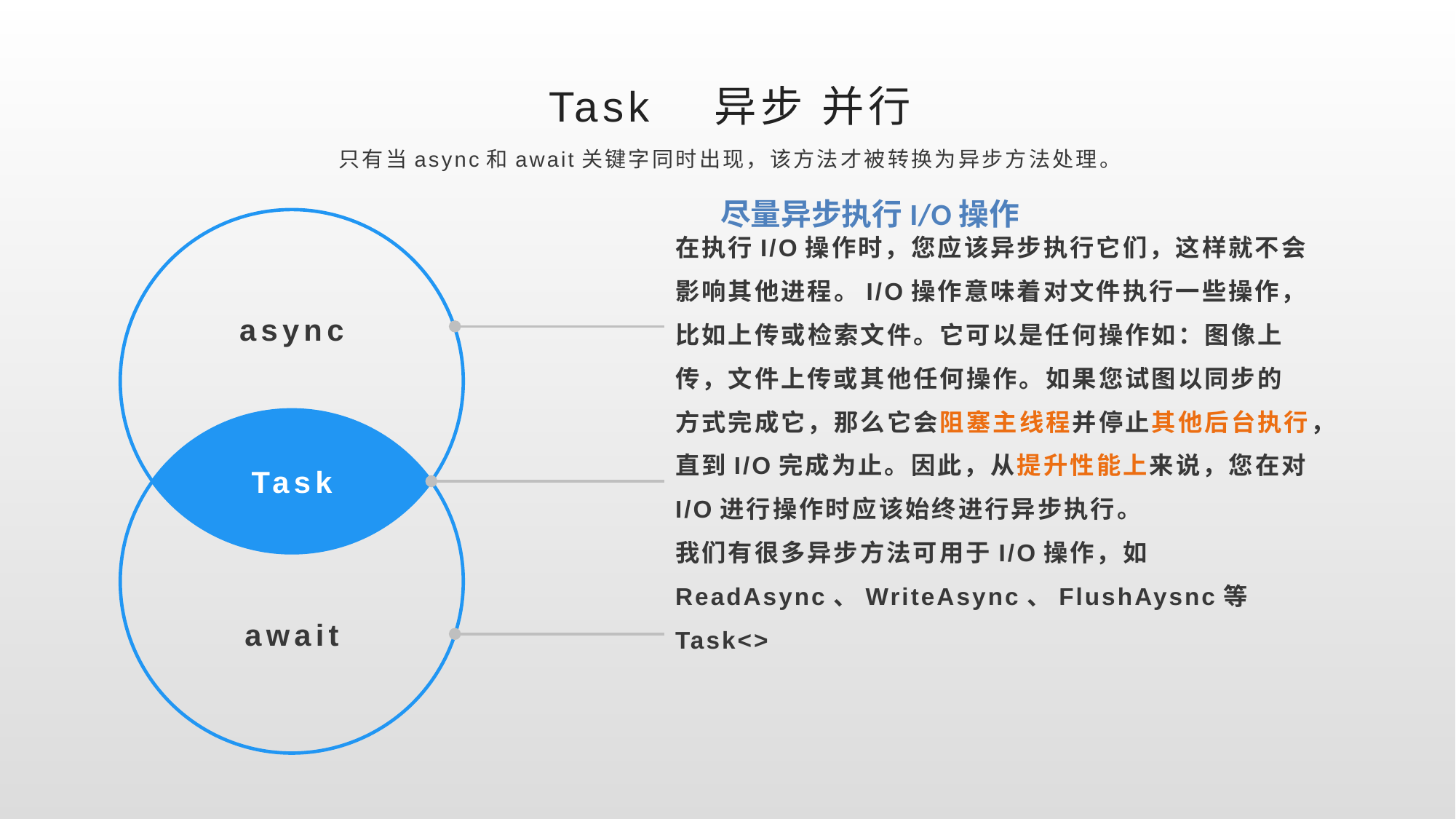

Task   异步 并行
只有当async和await关键字同时出现，该方法才被转换为异步方法处理。
尽量异步执行I/O操作

在执行I/O操作时，您应该异步执行它们，这样就不会影响其他进程。I/O操作意味着对文件执行一些操作，比如上传或检索文件。它可以是任何操作如：图像上传，文件上传或其他任何操作。如果您试图以同步的方式完成它，那么它会阻塞主线程并停止其他后台执行，直到I/O完成为止。因此，从提升性能上来说，您在对I/O进行操作时应该始终进行异步执行。
我们有很多异步方法可用于I/O操作，如ReadAsync、WriteAsync、FlushAysnc等Task<>
async

Task

await